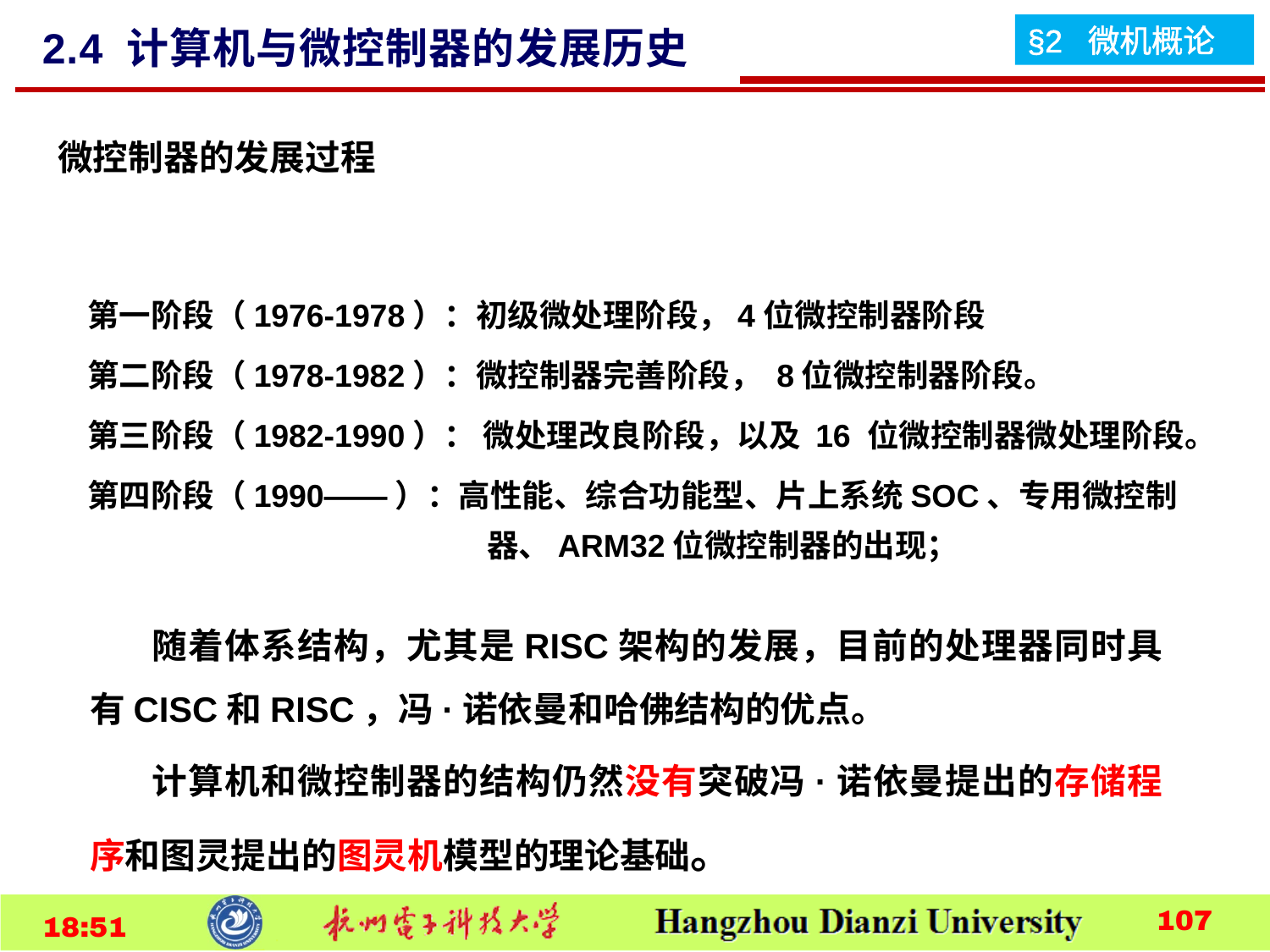

2.4 计算机与微控制器的发展历史
微控制器的发展过程
第一阶段（1976-1978）：初级微处理阶段，4位微控制器阶段
第二阶段（1978-1982）：微控制器完善阶段， 8位微控制器阶段。
第三阶段（1982-1990）： 微处理改良阶段，以及 16 位微控制器微处理阶段。
第四阶段（1990——）：高性能、综合功能型、片上系统SOC、专用微控制器、ARM32位微控制器的出现；
随着体系结构，尤其是RISC架构的发展，目前的处理器同时具有CISC和RISC，冯·诺依曼和哈佛结构的优点。
计算机和微控制器的结构仍然没有突破冯·诺依曼提出的存储程序和图灵提出的图灵机模型的理论基础。